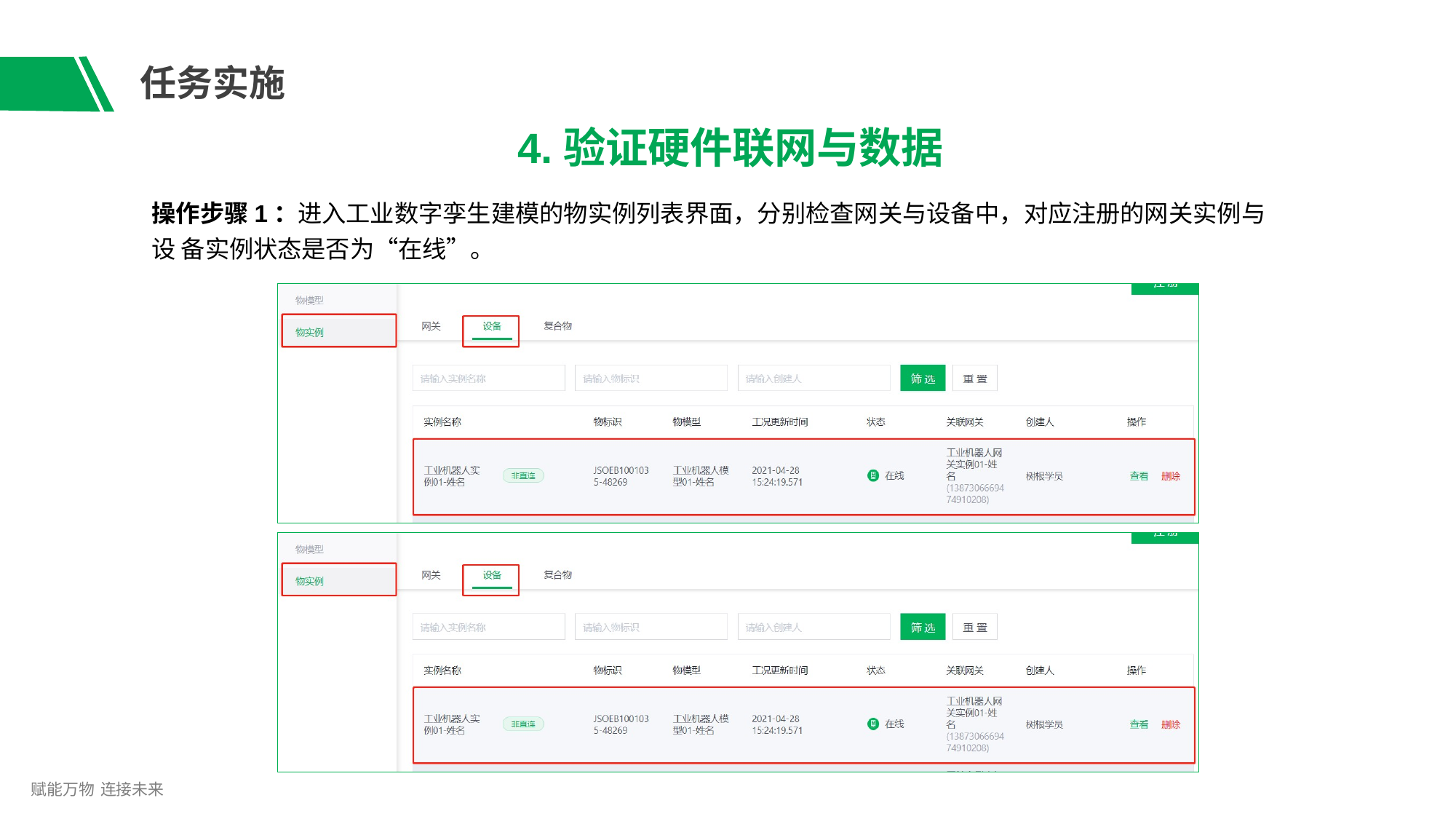

# 任务实施
4.验证硬件联网与数据
操作步骤1：进入工业数字孪生建模的物实例列表界面，分别检查网关与设备中，对应注册的网关实例与设 备实例状态是否为“在线”。

赋能万物 连接未来